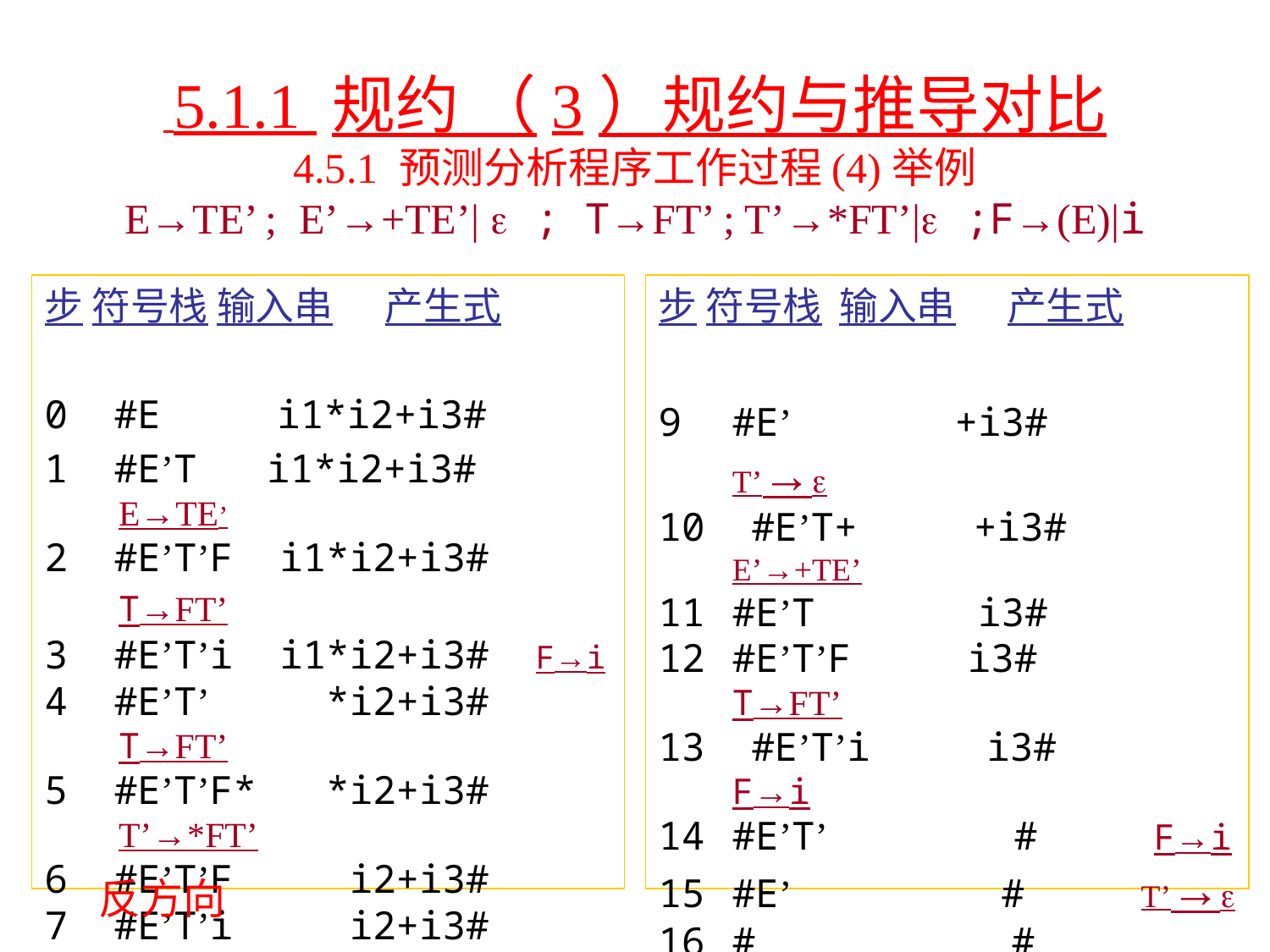

# 5.1.1 规约 （3）规约与推导对比 4.5.1 预测分析程序工作过程(4)举例 E→TE’ ;  E’→+TE’| ε ; T→FT’ ; T’→*FT’|ε ;F→(E)|i
步 符号栈 输入串      产生式

0  #E     i1*i2+i3#
1  #E’T   i1*i2+i3#   E→TE’
2  #E’T’F  i1*i2+i3#  T→FT’
3  #E’T’i  i1*i2+i3#  F→i
4  #E’T’     *i2+i3#  T→FT’
5  #E’T’F*   *i2+i3#  T’→*FT’
6  #E’T’F     i2+i3#
7  #E’T’i     i2+i3#  F→i
8  #E’T’        +i3#

步 符号栈  输入串      产生式

#E’       +i3#     T’→ε
10  #E’T+     +i3#     E’→+TE’
#E’T       i3#
#E’T’F     i3#     T→FT’
13  #E’T’i     i3#     F→i
#E’T’        #     F→i
#E’         #     T’→ε
#           #     E’→ε
反方向